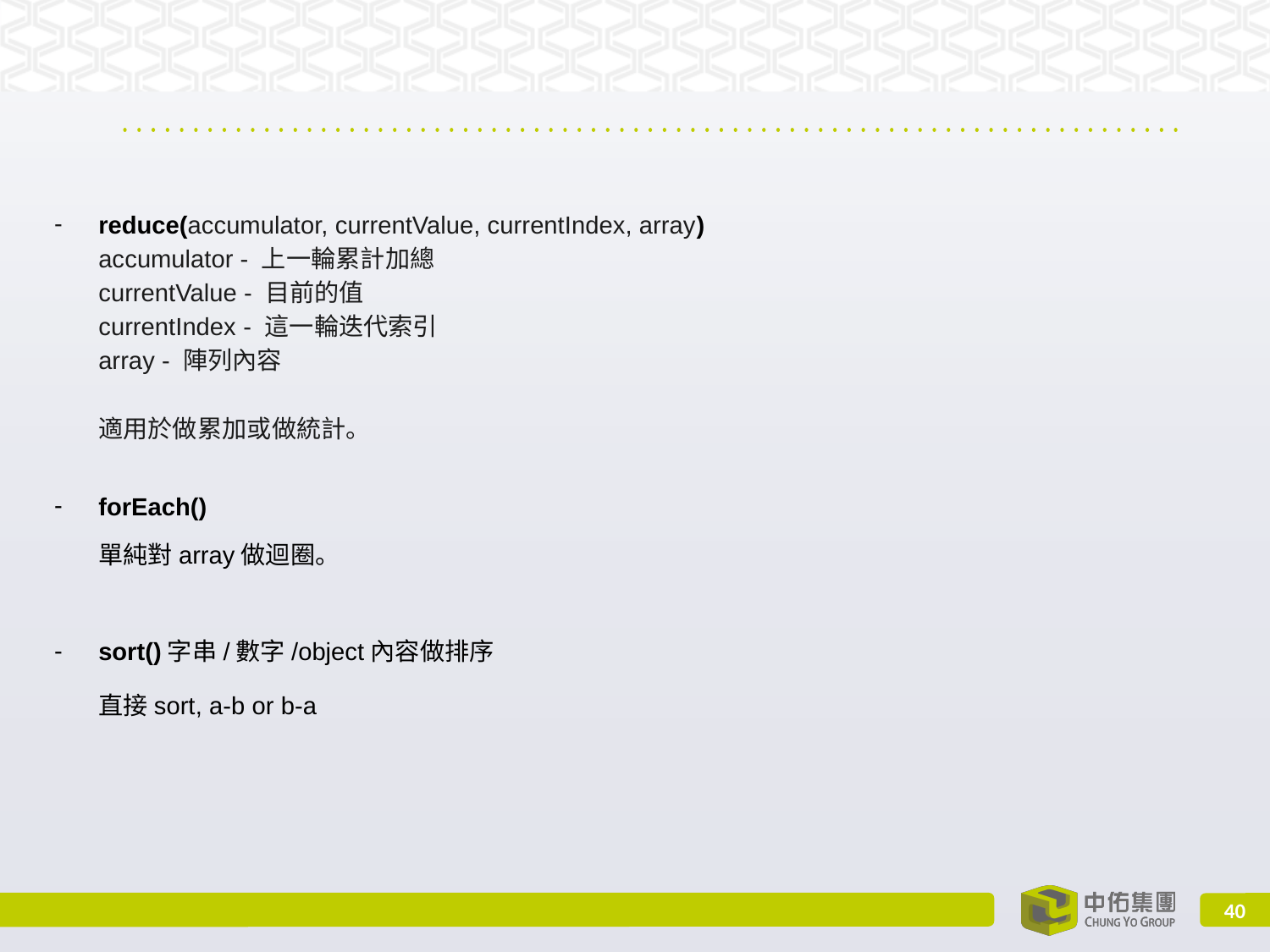

#

reduce(accumulator, currentValue, currentIndex, array)
accumulator - 上一輪累計加總
currentValue - 目前的值
currentIndex - 這一輪迭代索引
array - 陣列內容

適用於做累加或做統計。

forEach()
單純對array做迴圈。

sort()字串/數字/object內容做排序
直接sort, a-b or b-a
40